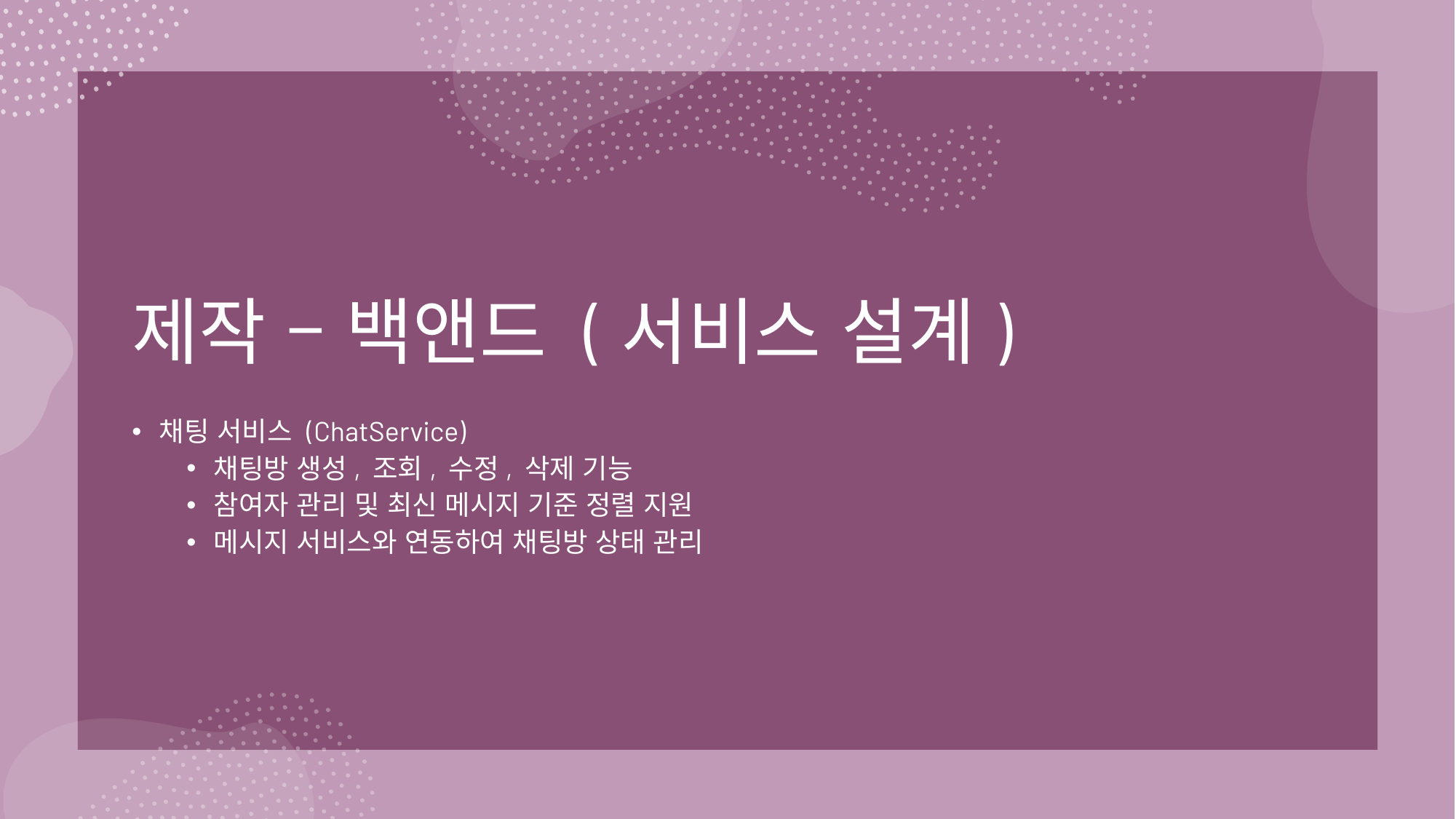

# 제작 – 백앤드 (서비스 설계)
채팅 서비스 (ChatService)
채팅방 생성, 조회, 수정, 삭제 기능
참여자 관리 및 최신 메시지 기준 정렬 지원
메시지 서비스와 연동하여 채팅방 상태 관리